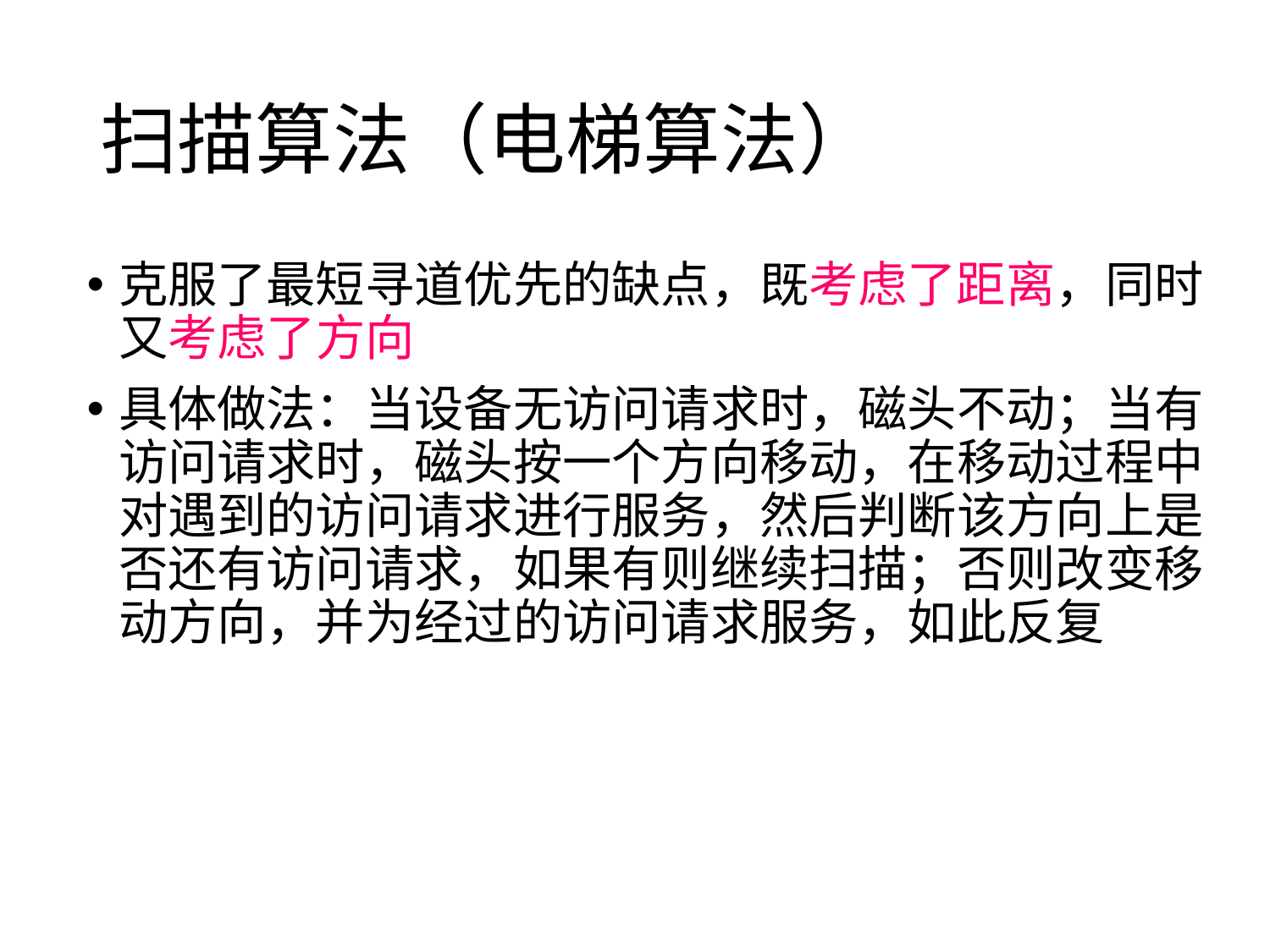

# 扫描算法（电梯算法）
克服了最短寻道优先的缺点，既考虑了距离，同时又考虑了方向
具体做法：当设备无访问请求时，磁头不动；当有访问请求时，磁头按一个方向移动，在移动过程中对遇到的访问请求进行服务，然后判断该方向上是否还有访问请求，如果有则继续扫描；否则改变移动方向，并为经过的访问请求服务，如此反复